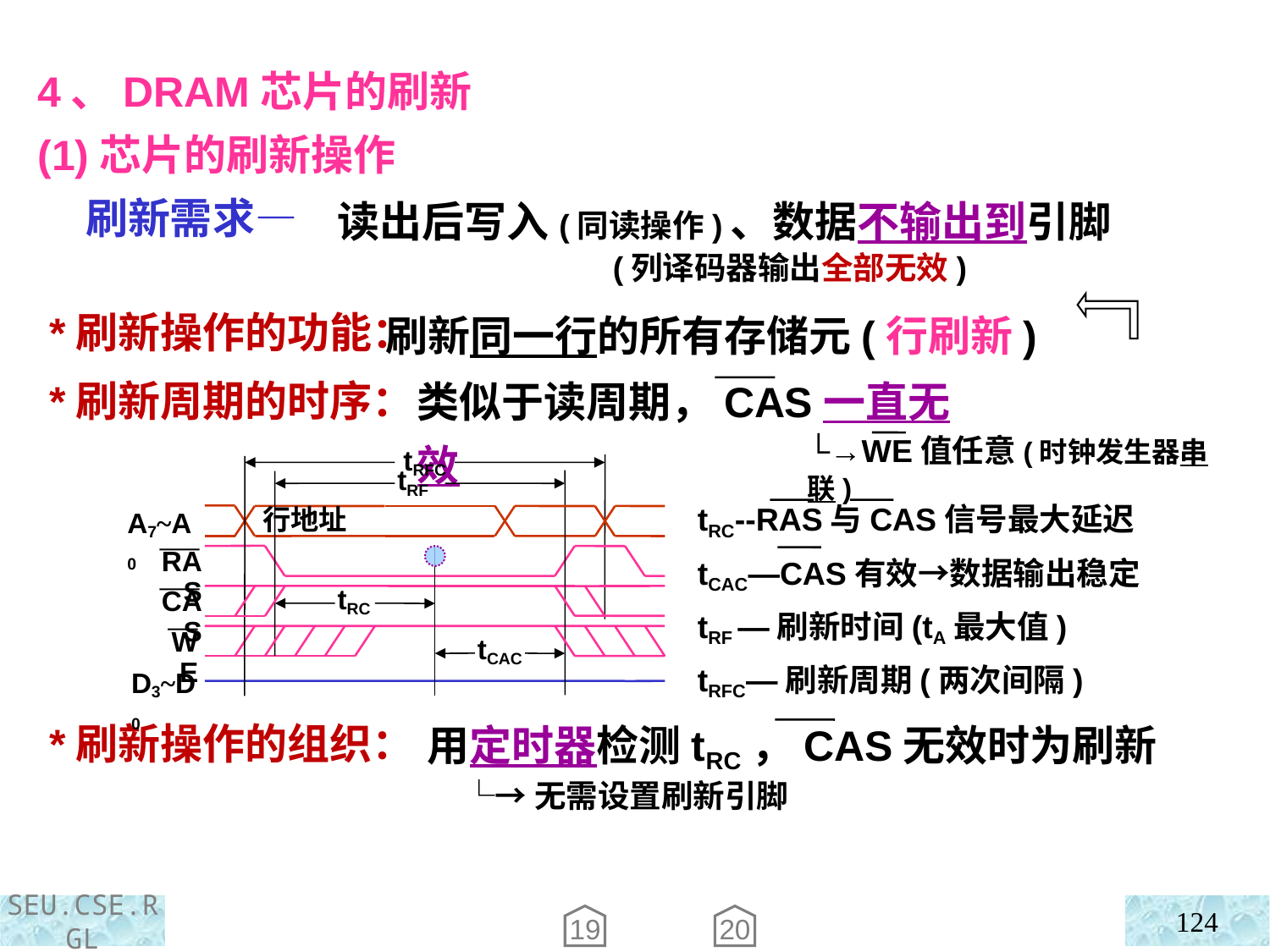

4、DRAM芯片的刷新
(1)芯片的刷新操作
    刷新需求—

 *刷新操作的功能：
 *刷新周期的时序：

 *刷新操作的组织：
读出后写入(同读操作)、数据不输出到引脚
                               (列译码器输出全部无效)
    刷新同一行的所有存储元(行刷新)

类似于读周期，CAS一直无效

└→WE值任意(时钟发生器串联)

tRFC

tRF

A7~A0

行地址

RAS

CAS

tRC

WE

tCAC

D3~D0

tRC--RAS与CAS信号最大延迟
tCAC—CAS有效→数据输出稳定
tRF —刷新时间(tA最大值)
tRFC—刷新周期(两次间隔)

用定时器检测tRC，CAS无效时为刷新
     └→无需设置刷新引脚

124
20
19